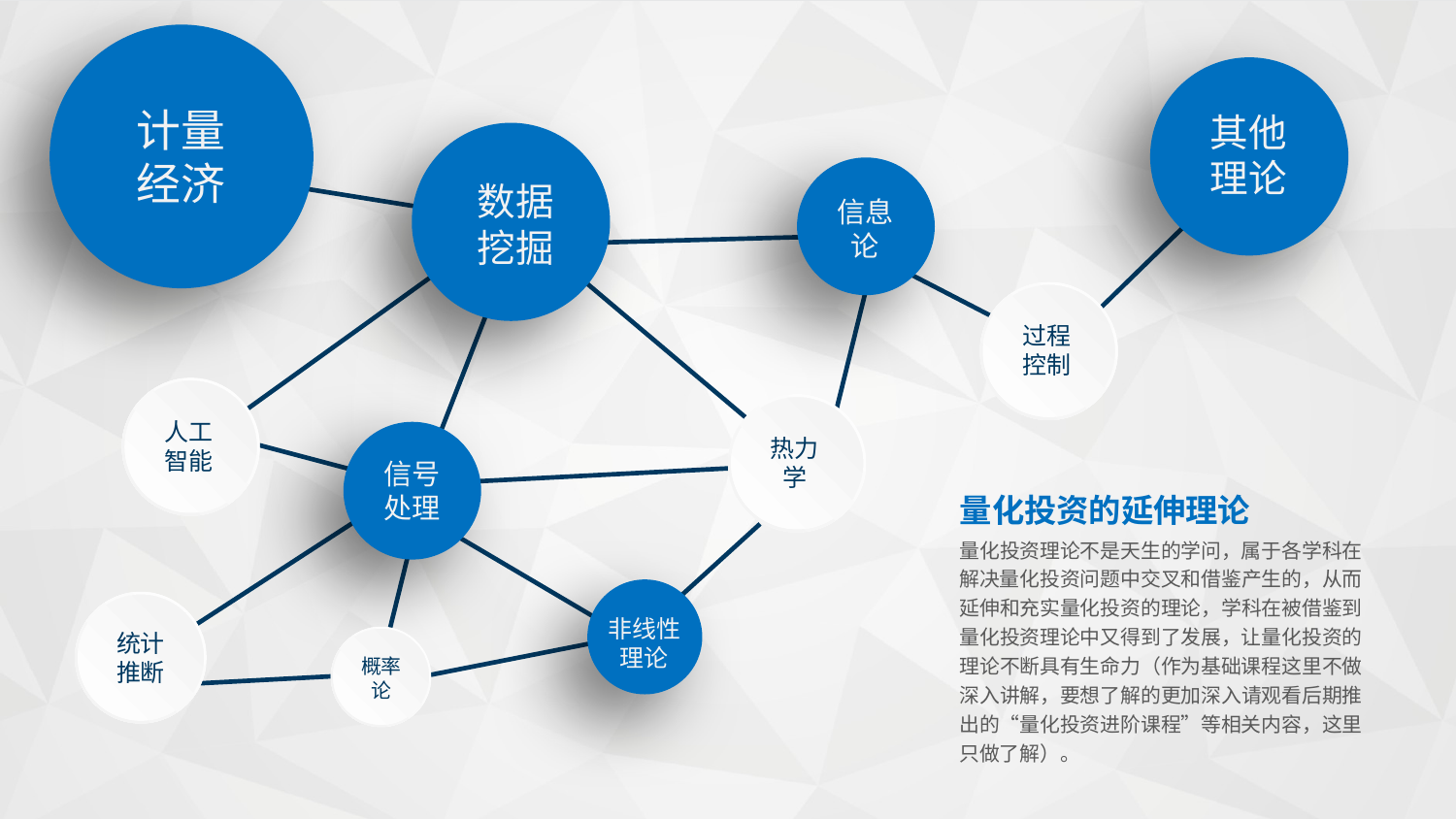

计量
经济
其他
理论

数据
挖掘
信息
论

过程
控制

人工
智能

热力
学
信号
处理
量化投资的延伸理论
量化投资理论不是天生的学问，属于各学科在解决量化投资问题中交叉和借鉴产生的，从而延伸和充实量化投资的理论，学科在被借鉴到量化投资理论中又得到了发展，让量化投资的理论不断具有生命力（作为基础课程这里不做深入讲解，要想了解的更加深入请观看后期推出的“量化投资进阶课程”等相关内容，这里只做了解）。

非线性
理论
统计
推断

概率
论
延迟符